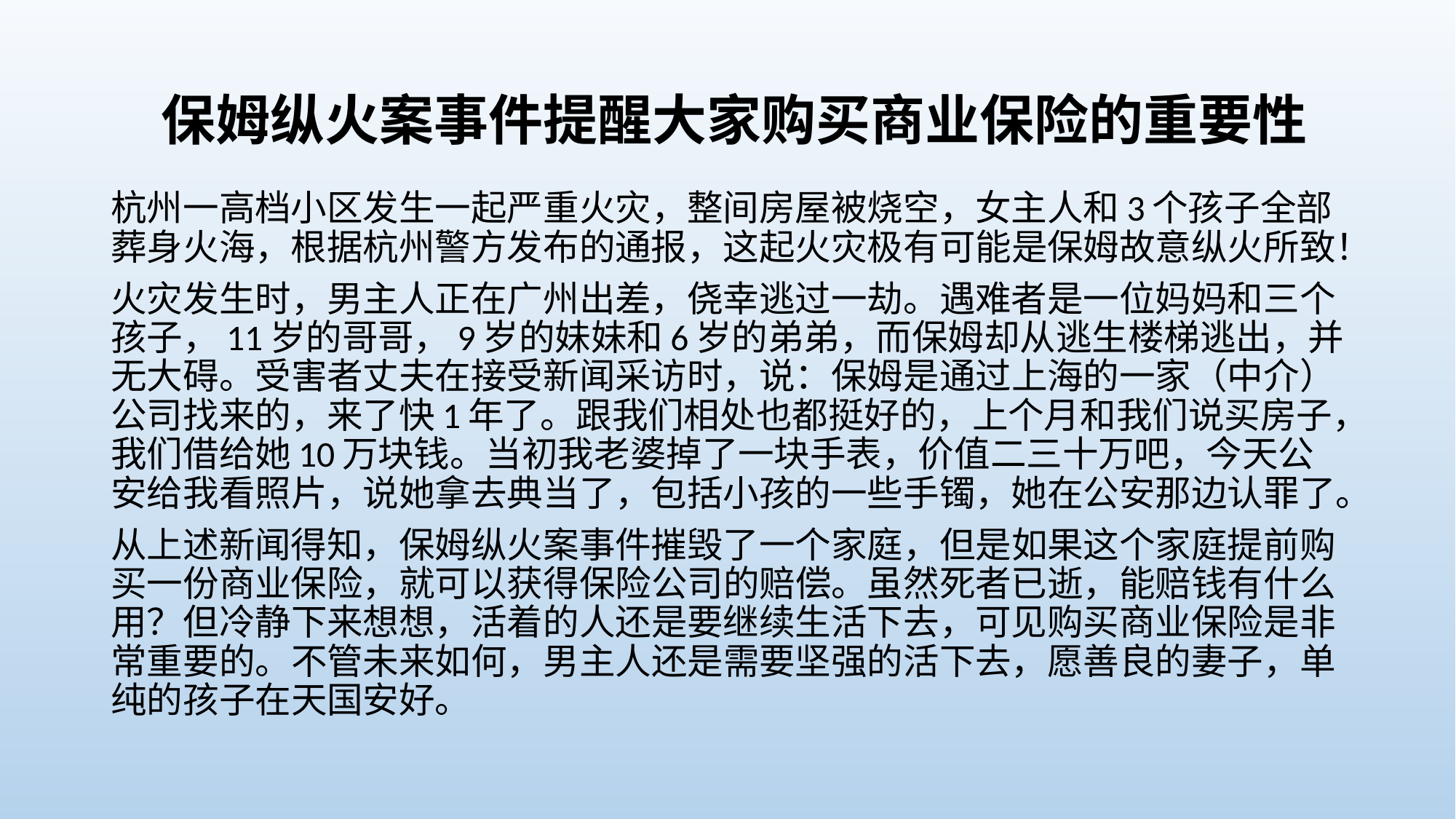

# 保姆纵火案事件提醒大家购买商业保险的重要性
杭州一高档小区发生一起严重火灾，整间房屋被烧空，女主人和3个孩子全部葬身火海，根据杭州警方发布的通报，这起火灾极有可能是保姆故意纵火所致！
火灾发生时，男主人正在广州出差，侥幸逃过一劫。遇难者是一位妈妈和三个孩子，11岁的哥哥，9岁的妹妹和6岁的弟弟，而保姆却从逃生楼梯逃出，并无大碍。受害者丈夫在接受新闻采访时，说：保姆是通过上海的一家（中介）公司找来的，来了快1年了。跟我们相处也都挺好的，上个月和我们说买房子，我们借给她10万块钱。当初我老婆掉了一块手表，价值二三十万吧，今天公安给我看照片，说她拿去典当了，包括小孩的一些手镯，她在公安那边认罪了。
从上述新闻得知，保姆纵火案事件摧毁了一个家庭，但是如果这个家庭提前购买一份商业保险，就可以获得保险公司的赔偿。虽然死者已逝，能赔钱有什么用？但冷静下来想想，活着的人还是要继续生活下去，可见购买商业保险是非常重要的。不管未来如何，男主人还是需要坚强的活下去，愿善良的妻子，单纯的孩子在天国安好。